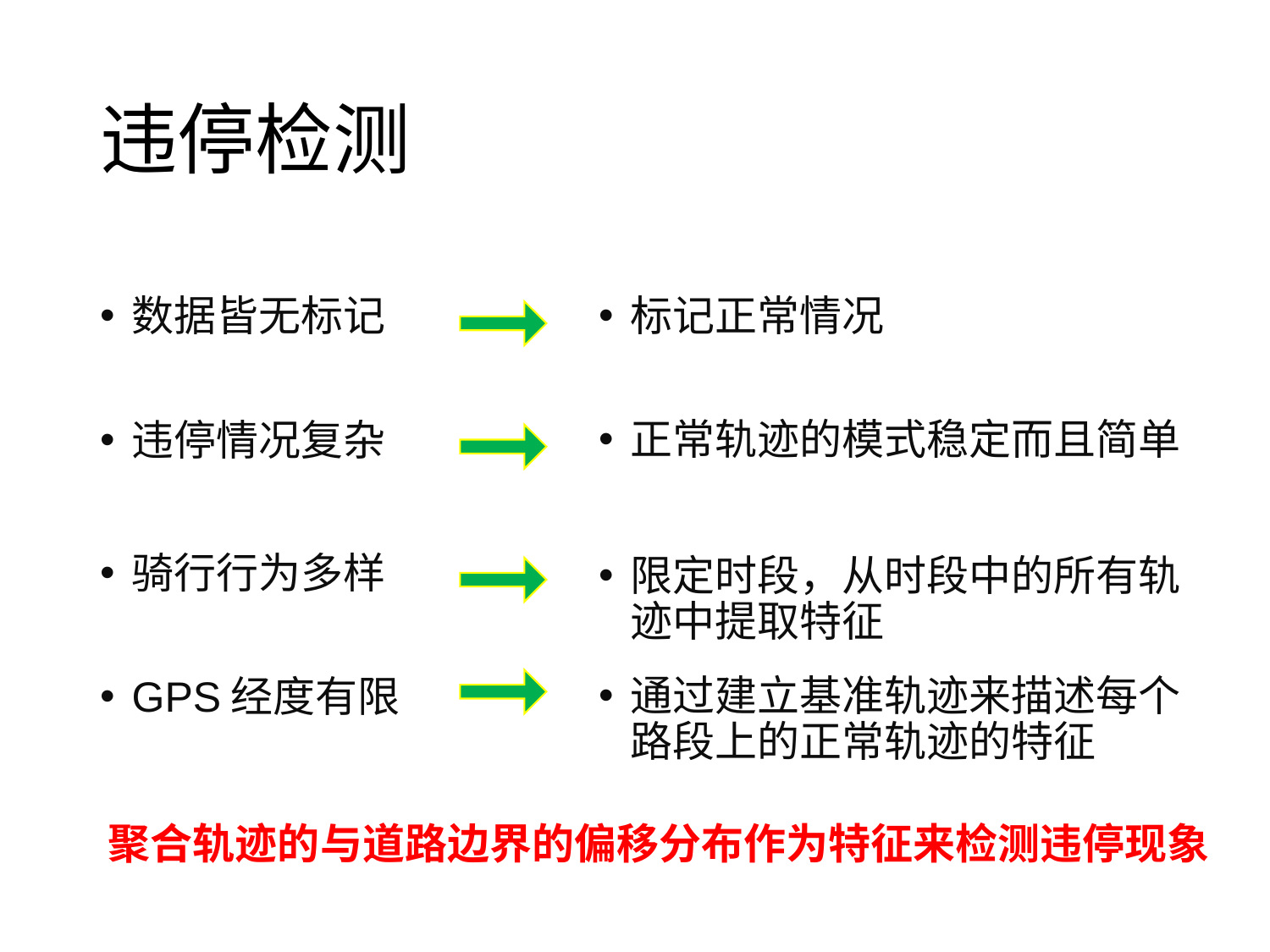

# 违停检测
数据皆无标记
标记正常情况

正常轨迹的模式稳定而且简单
违停情况复杂

骑行行为多样
限定时段，从时段中的所有轨迹中提取特征

通过建立基准轨迹来描述每个路段上的正常轨迹的特征
GPS经度有限

聚合轨迹的与道路边界的偏移分布作为特征来检测违停现象